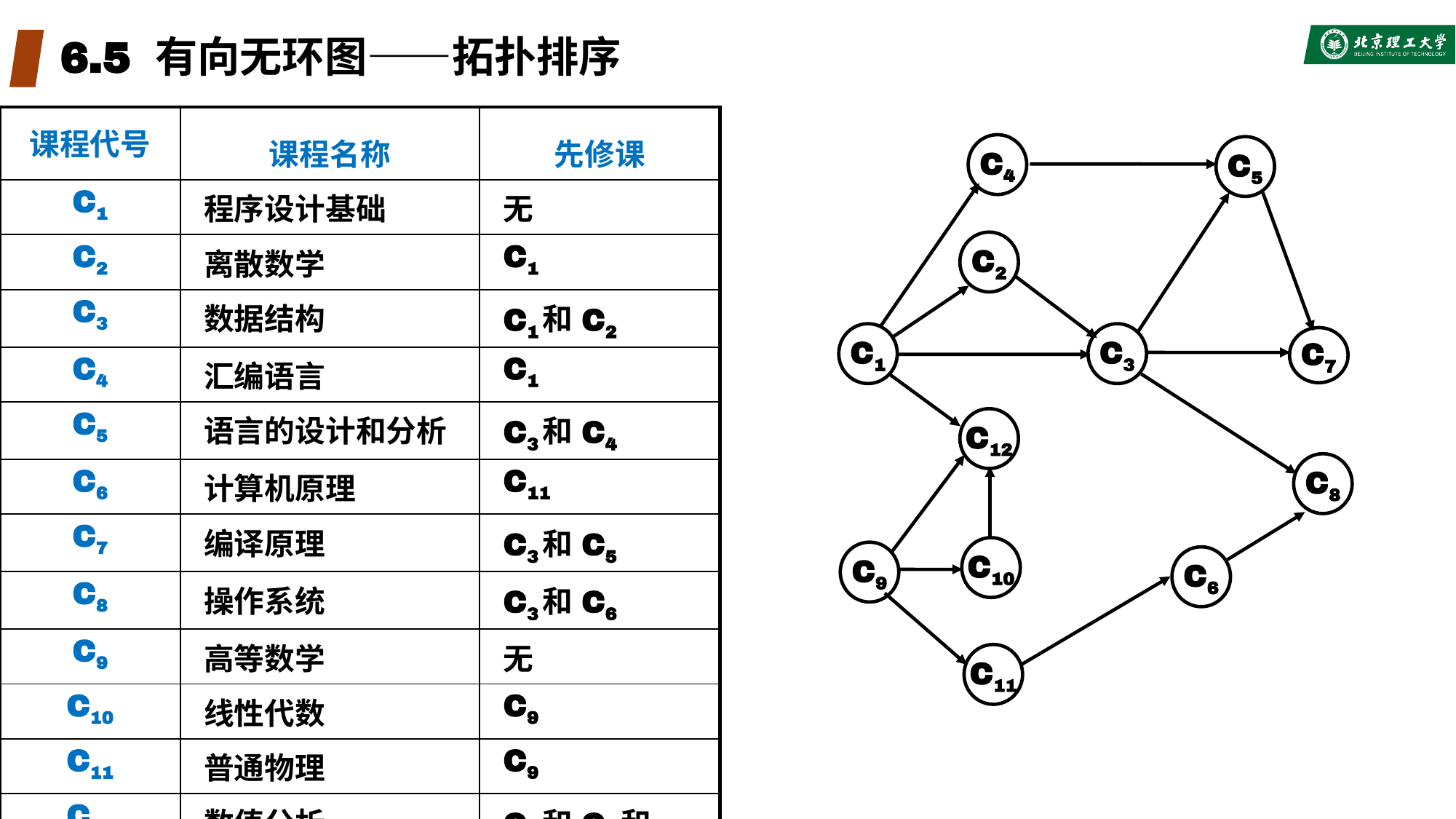

# 6.5 有向无环图——拓扑排序
| 课程代号 | 课程名称 | 先修课 |
| --- | --- | --- |
| C1 | 程序设计基础 | 无 |
| C2 | 离散数学 | C1 |
| C3 | 数据结构 | C1和C2 |
| C4 | 汇编语言 | C1 |
| C5 | 语言的设计和分析 | C3和C4 |
| C6 | 计算机原理 | C11 |
| C7 | 编译原理 | C3和C5 |
| C8 | 操作系统 | C3和C6 |
| C9 | 高等数学 | 无 |
| C10 | 线性代数 | C9 |
| C11 | 普通物理 | C9 |
| C12 | 数值分析 | C1和C9和C10 |
C4
C5

C2

C1
C3
C7

C12
C8

C10
C9
C6

C11